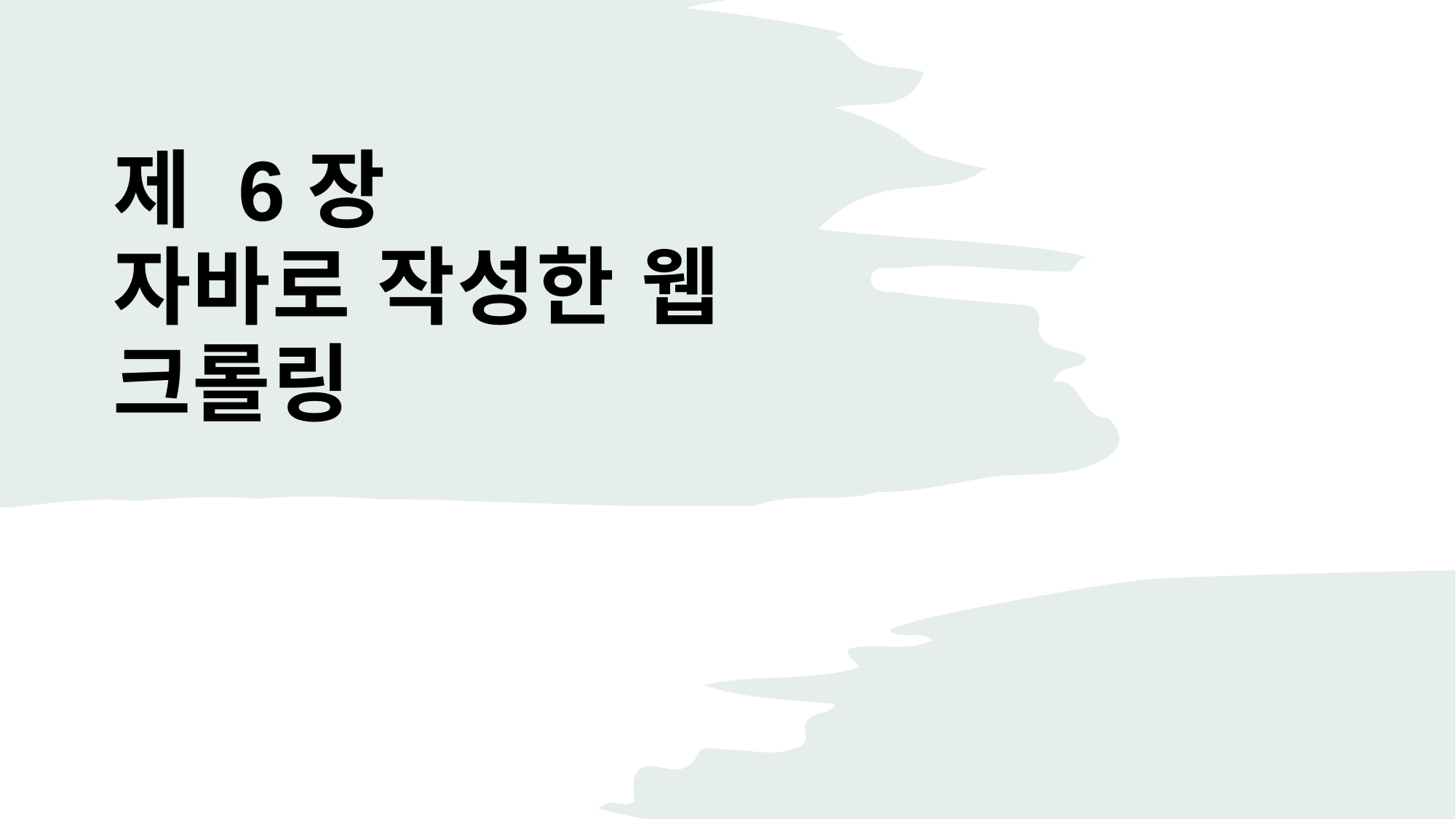

# 제 6장 자바로 작성한 웹 크롤링